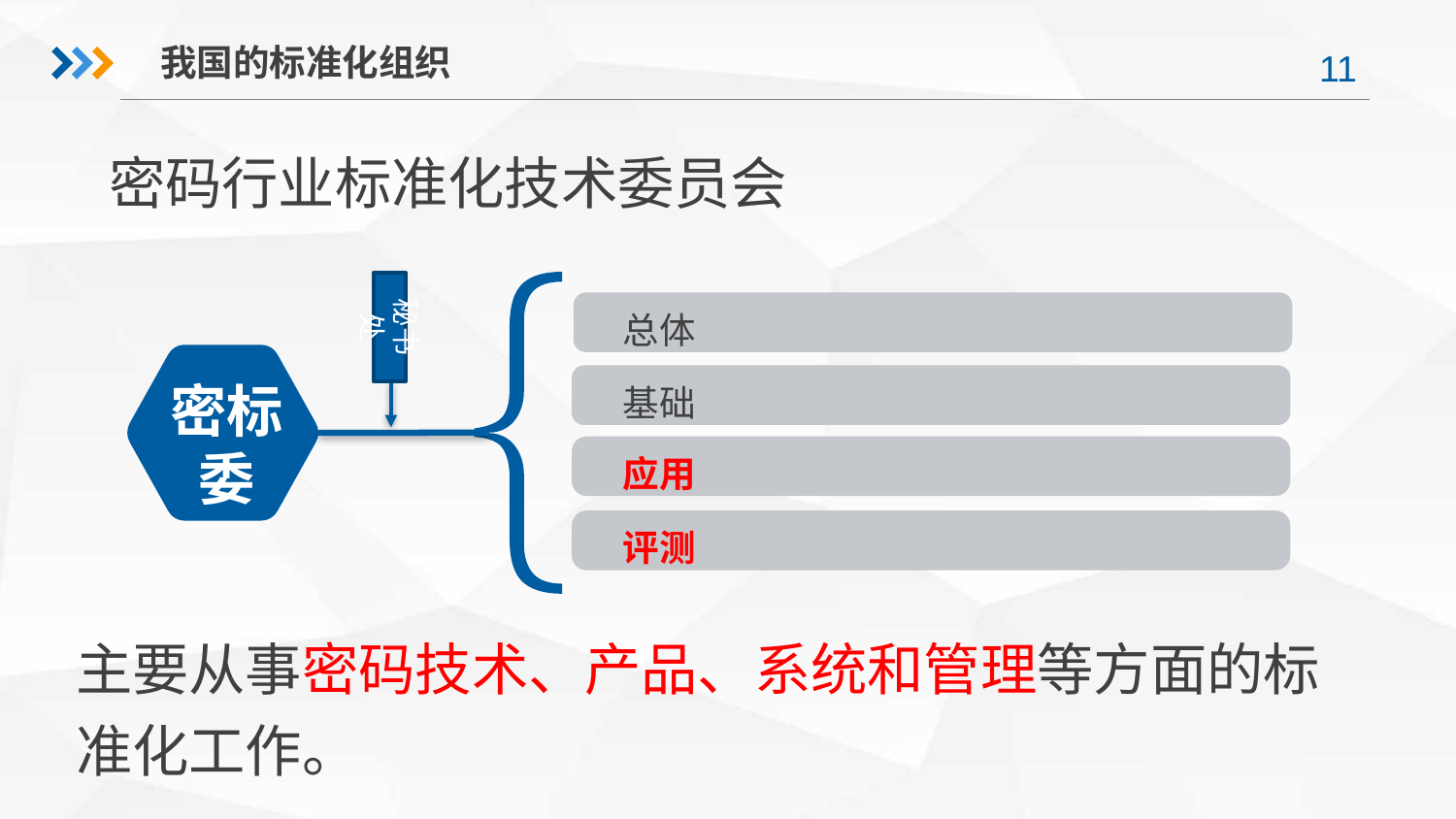

我国的标准化组织
密码行业标准化技术委员会

秘书处

总体

基础
密标委

应用

评测
主要从事密码技术、产品、系统和管理等方面的标准化工作。